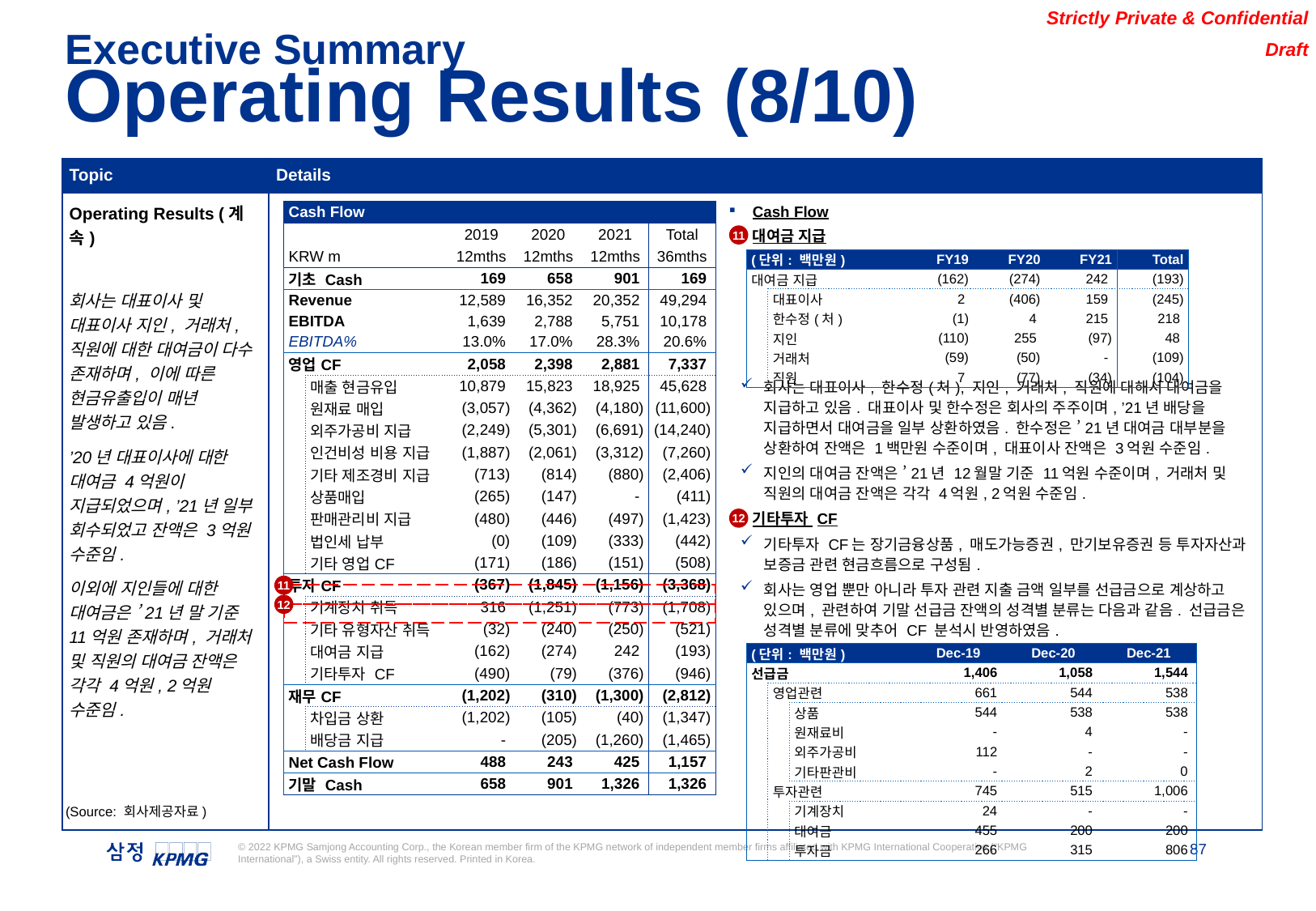

Executive Summary
Operating Results (8/10)
| Topic | Details |
| --- | --- |
| Operating Results (계속) 회사는 대표이사 및 대표이사 지인, 거래처, 직원에 대한 대여금이 다수 존재하며, 이에 따른 현금유출입이 매년 발생하고 있음. ’20년 대표이사에 대한 대여금 4억원이 지급되었으며, ’21년 일부 회수되었고 잔액은 3억원 수준임. 이외에 지인들에 대한 대여금은 ’21년 말 기준 11억원 존재하며, 거래처 및 직원의 대여금 잔액은 각각 4억원, 2억원 수준임. | Cash Flow 대여금 지급 회사는 대표이사, 한수정(처), 지인, 거래처, 직원에 대해서 대여금을 지급하고 있음. 대표이사 및 한수정은 회사의 주주이며, ’21년 배당을 지급하면서 대여금을 일부 상환하였음. 한수정은 ’21년 대여금 대부분을 상환하여 잔액은 1백만원 수준이며, 대표이사 잔액은 3억원 수준임. 지인의 대여금 잔액은 ’21년 12월말 기준 11억원 수준이며, 거래처 및 직원의 대여금 잔액은 각각 4억원, 2억원 수준임. 기타투자 CF 기타투자 CF는 장기금융상품, 매도가능증권, 만기보유증권 등 투자자산과 보증금 관련 현금흐름으로 구성됨. 회사는 영업 뿐만 아니라 투자 관련 지출 금액 일부를 선급금으로 계상하고 있으며, 관련하여 기말 선급금 잔액의 성격별 분류는 다음과 같음. 선급금은 성격별 분류에 맞추어 CF 분석시 반영하였음. |
| Cash Flow |  |  |  |  |  |  |
| --- | --- | --- | --- | --- | --- | --- |
|  |  |  | 2019 | 2020 | 2021 | Total |
| KRW m |  |  | 12mths | 12mths | 12mths | 36mths |
| 기초 Cash |  |  | 169 | 658 | 901 | 169 |
| Revenue |  |  | 12,589 | 16,352 | 20,352 | 49,294 |
| EBITDA |  |  | 1,639 | 2,788 | 5,751 | 10,178 |
| EBITDA% |  |  | 13.0% | 17.0% | 28.3% | 20.6% |
| 영업CF |  |  | 2,058 | 2,398 | 2,881 | 7,337 |
|  | 매출 현금유입 |  | 10,879 | 15,823 | 18,925 | 45,628 |
|  | 원재료 매입 |  | (3,057) | (4,362) | (4,180) | (11,600) |
|  | 외주가공비 지급 |  | (2,249) | (5,301) | (6,691) | (14,240) |
|  | 인건비성 비용 지급 |  | (1,887) | (2,061) | (3,312) | (7,260) |
|  | 기타 제조경비 지급 |  | (713) | (814) | (880) | (2,406) |
|  | 상품매입 |  | (265) | (147) | - | (411) |
|  | 판매관리비 지급 |  | (480) | (446) | (497) | (1,423) |
|  | 법인세 납부 |  | (0) | (109) | (333) | (442) |
|  | 기타 영업CF |  | (171) | (186) | (151) | (508) |
| 투자CF |  |  | (367) | (1,845) | (1,156) | (3,368) |
|  | 기계장치 취득 |  | 316 | (1,251) | (773) | (1,708) |
|  | 기타 유형자산 취득 |  | (32) | (240) | (250) | (521) |
|  | 대여금 지급 |  | (162) | (274) | 242 | (193) |
|  | 기타투자 CF |  | (490) | (79) | (376) | (946) |
| 재무CF |  |  | (1,202) | (310) | (1,300) | (2,812) |
|  | 차입금 상환 |  | (1,202) | (105) | (40) | (1,347) |
|  | 배당금 지급 |  | - | (205) | (1,260) | (1,465) |
| Net Cash Flow |  |  | 488 | 243 | 425 | 1,157 |
| 기말 Cash |  |  | 658 | 901 | 1,326 | 1,326 |
11
| (단위: 백만원) |  | FY19 | FY20 | FY21 | Total |
| --- | --- | --- | --- | --- | --- |
| 대여금 지급 |  | (162) | (274) | 242 | (193) |
|  | 대표이사 | 2 | (406) | 159 | (245) |
|  | 한수정(처) | (1) | 4 | 215 | 218 |
|  | 지인 | (110) | 255 | (97) | 48 |
|  | 거래처 | (59) | (50) | - | (109) |
|  | 직원 | 7 | (77) | (34) | (104) |
12
11

12

| (단위: 백만원) |  |  |  | Dec-19 | Dec-20 | Dec-21 |
| --- | --- | --- | --- | --- | --- | --- |
| 선급금 |  |  |  | 1,406 | 1,058 | 1,544 |
|  | 영업관련 |  |  | 661 | 544 | 538 |
|  |  | 상품 |  | 544 | 538 | 538 |
|  |  | 원재료비 |  | - | 4 | - |
|  |  | 외주가공비 |  | 112 | - | - |
|  |  | 기타판관비 |  | - | 2 | 0 |
|  | 투자관련 |  |  | 745 | 515 | 1,006 |
|  |  | 기계장치 |  | 24 | - | - |
|  |  | 대여금 |  | 455 | 200 | 200 |
|  |  | 투자금 |  | 266 | 315 | 806 |
(Source: 회사제공자료)